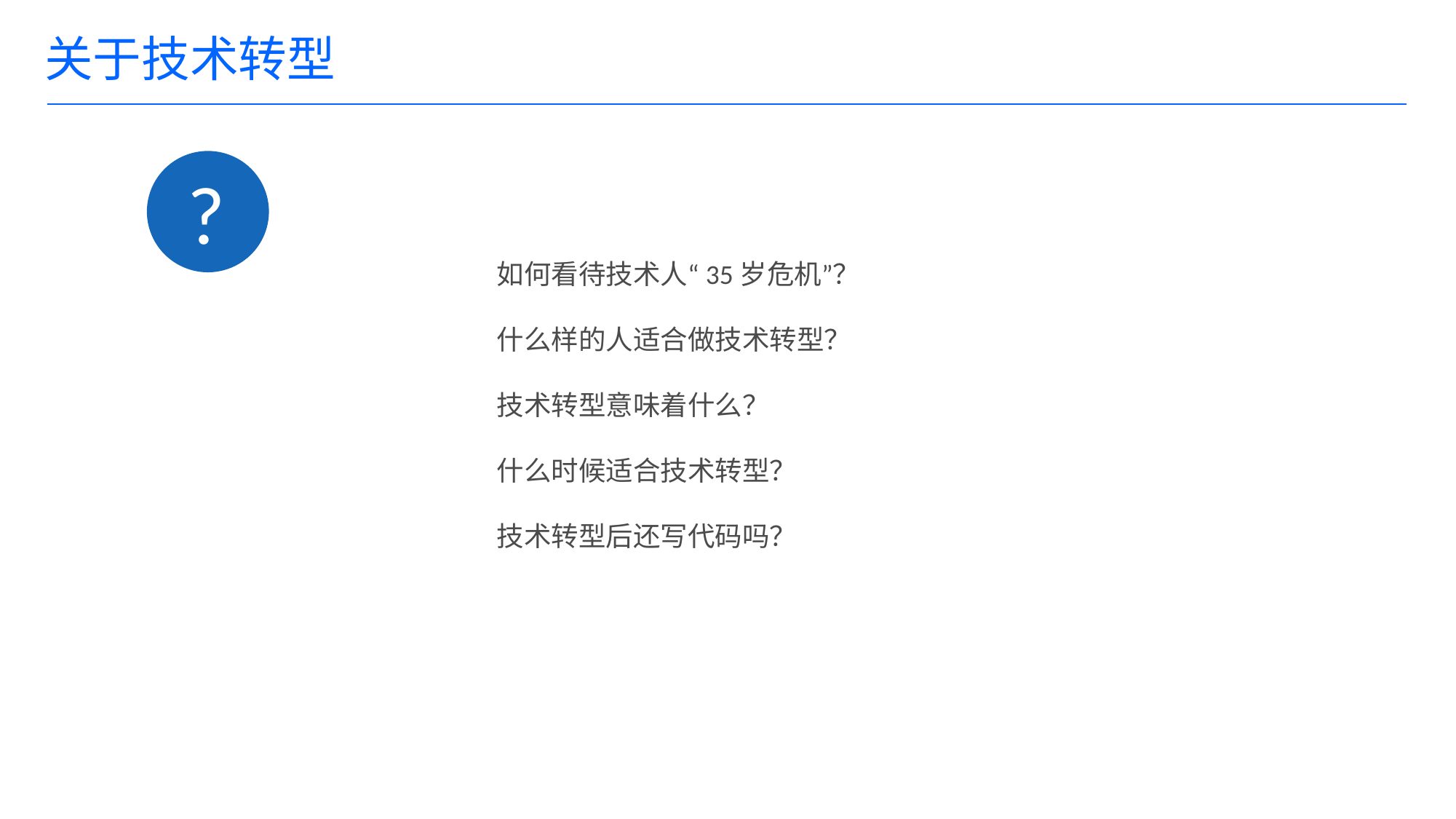

# 关于技术转型

?

如何看待技术人“35岁危机”？

什么样的人适合做技术转型？

技术转型意味着什么？

什么时候适合技术转型？

技术转型后还写代码吗？